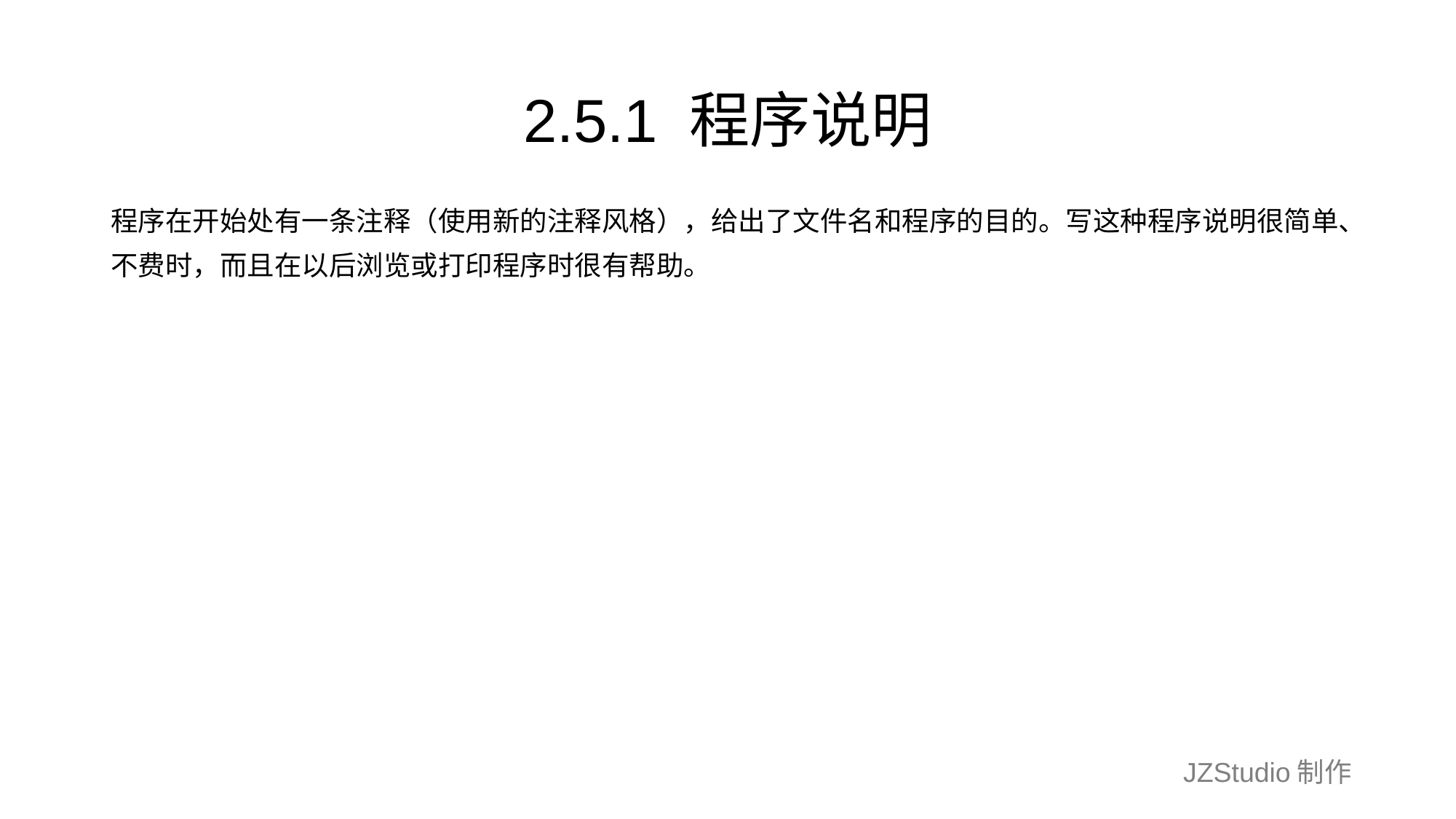

# 2.5.1 程序说明
程序在开始处有一条注释（使用新的注释风格），给出了文件名和程序的目的。写这种程序说明很简单、
不费时，而且在以后浏览或打印程序时很有帮助。